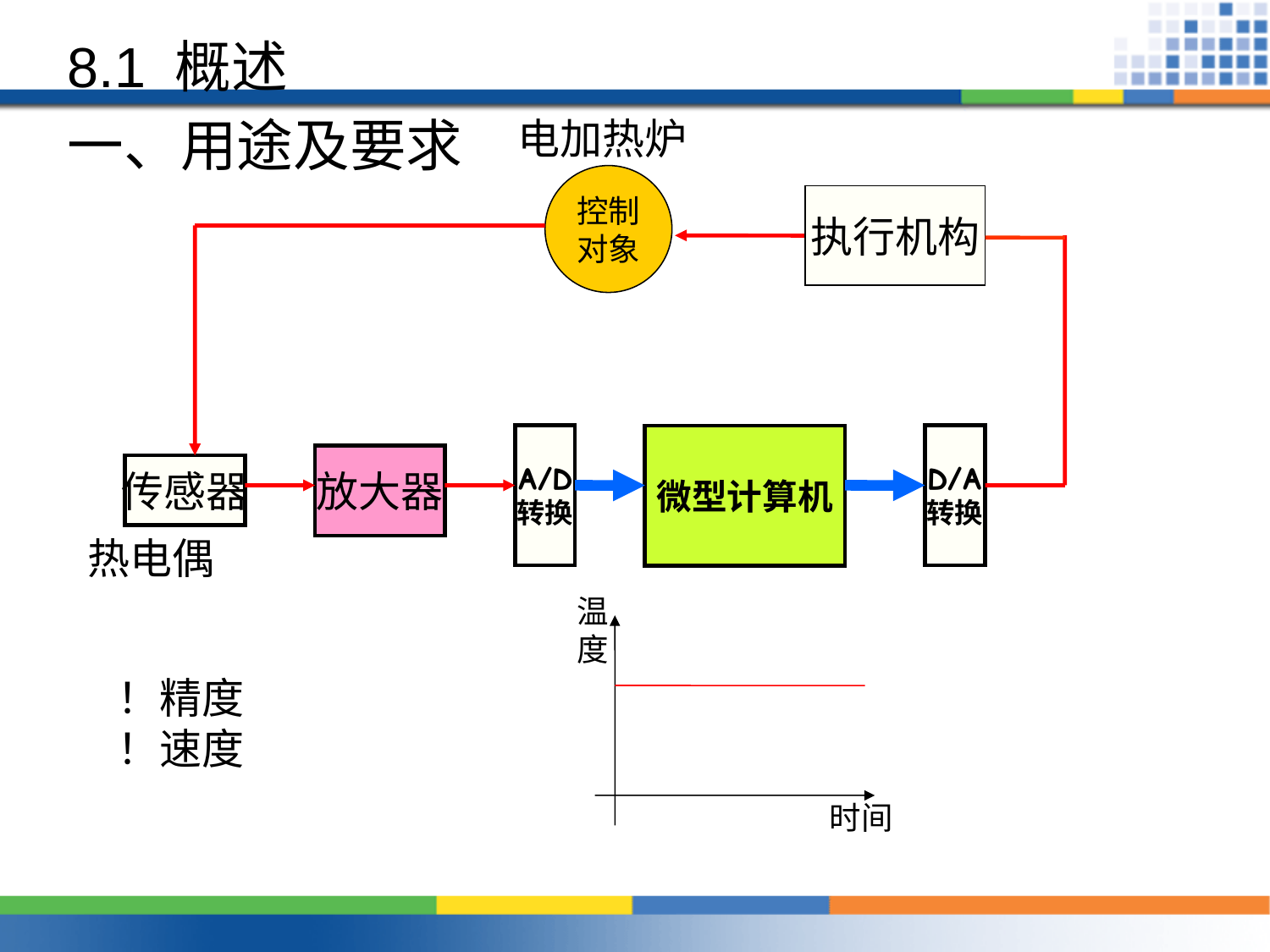

8.1 概述
一、用途及要求

电加热炉
热电偶
控制
对象
执行机构

A/D
转换
D/A
转换
微型计算机
放大器
传感器

温度

时间

！精度
！速度